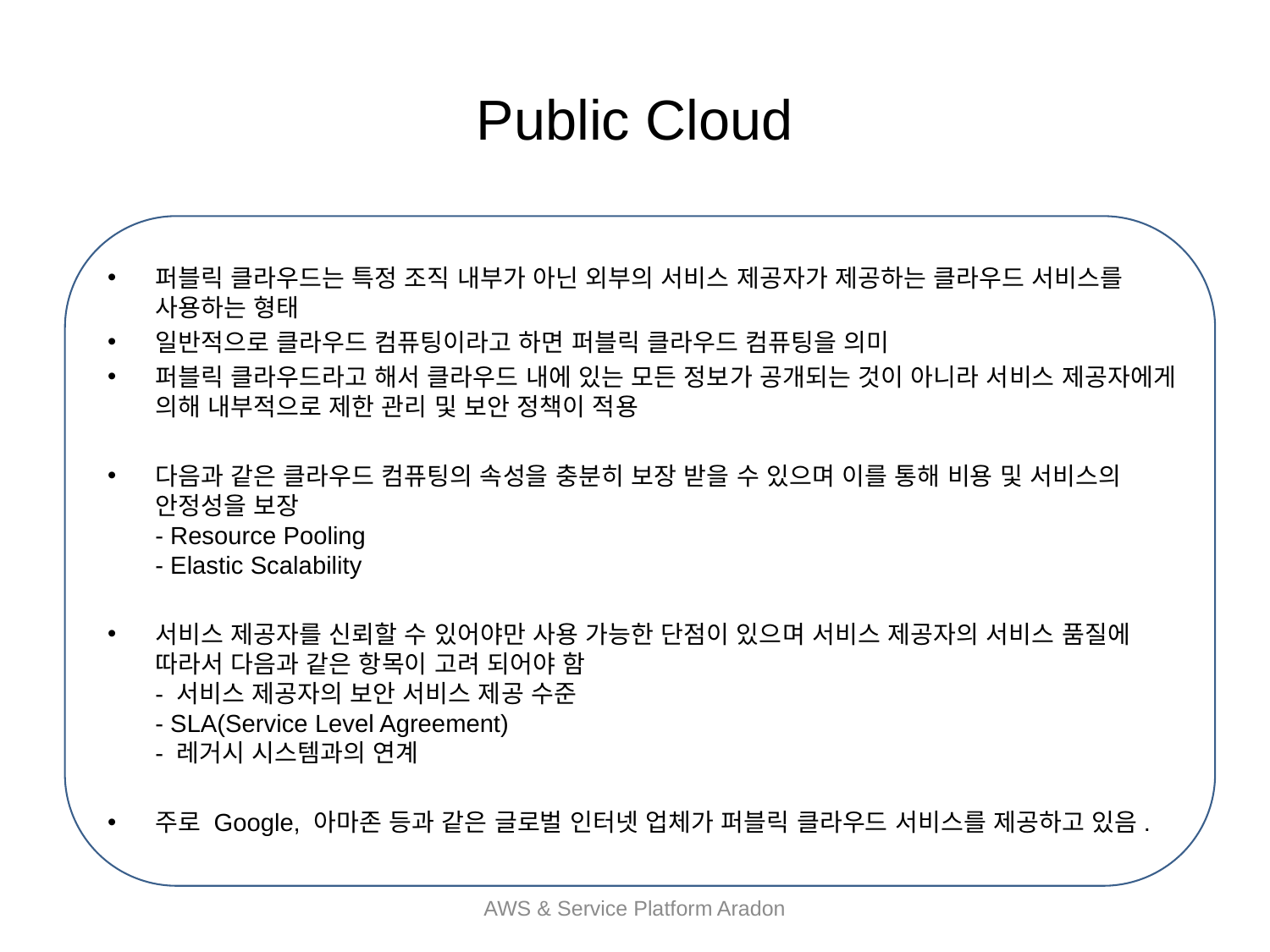

# Public Cloud

퍼블릭 클라우드는 특정 조직 내부가 아닌 외부의 서비스 제공자가 제공하는 클라우드 서비스를 사용하는 형태
일반적으로 클라우드 컴퓨팅이라고 하면 퍼블릭 클라우드 컴퓨팅을 의미
퍼블릭 클라우드라고 해서 클라우드 내에 있는 모든 정보가 공개되는 것이 아니라 서비스 제공자에게 의해 내부적으로 제한 관리 및 보안 정책이 적용

다음과 같은 클라우드 컴퓨팅의 속성을 충분히 보장 받을 수 있으며 이를 통해 비용 및 서비스의 안정성을 보장
- Resource Pooling
- Elastic Scalability

서비스 제공자를 신뢰할 수 있어야만 사용 가능한 단점이 있으며 서비스 제공자의 서비스 품질에 따라서 다음과 같은 항목이 고려 되어야 함
- 서비스 제공자의 보안 서비스 제공 수준
- SLA(Service Level Agreement)
- 레거시 시스템과의 연계

주로 Google, 아마존 등과 같은 글로벌 인터넷 업체가 퍼블릭 클라우드 서비스를 제공하고 있음.

AWS & Service Platform Aradon